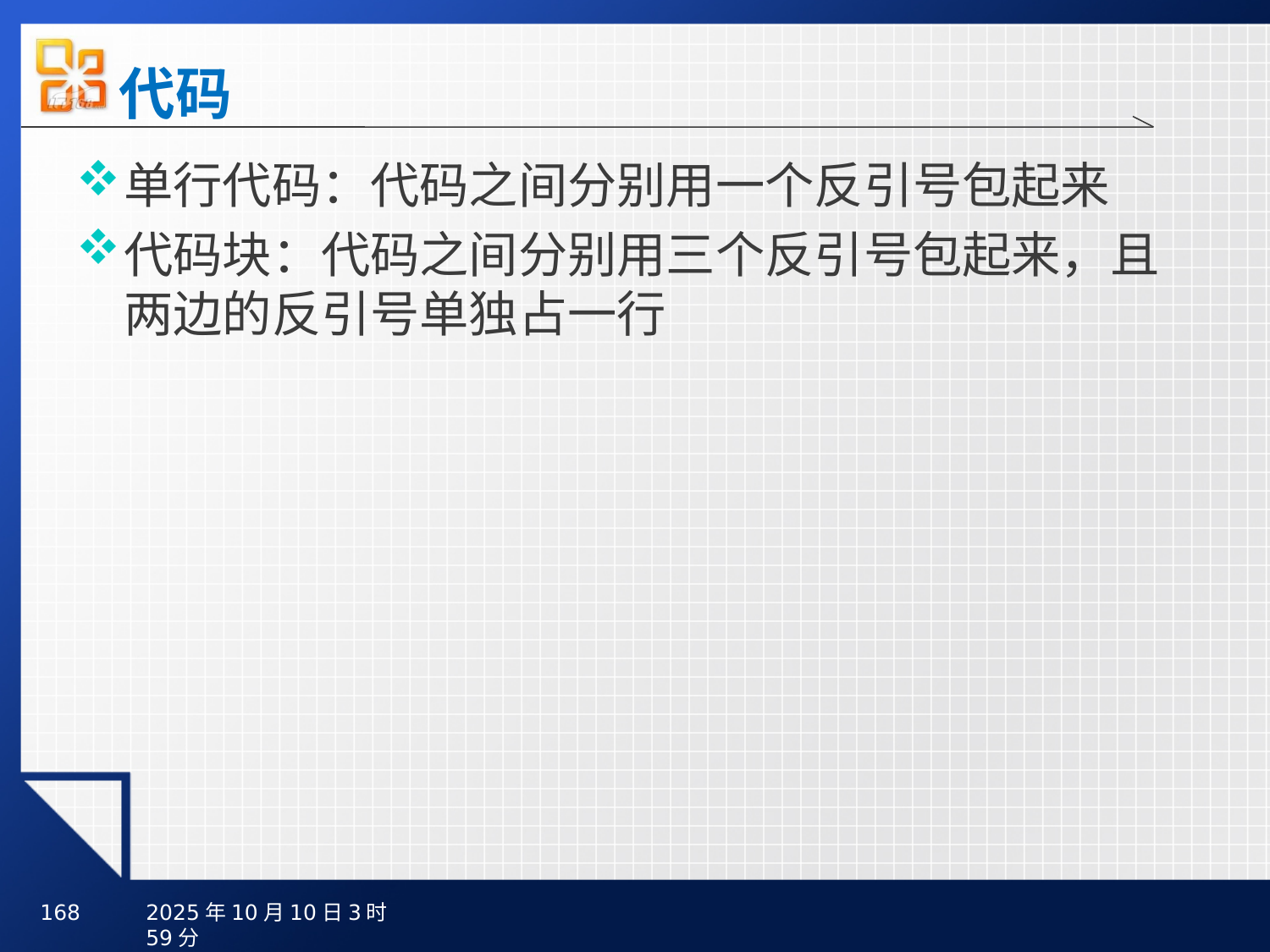

# 代码
单行代码：代码之间分别用一个反引号包起来
代码块：代码之间分别用三个反引号包起来，且两边的反引号单独占一行
168
2025年10月10日3时59分